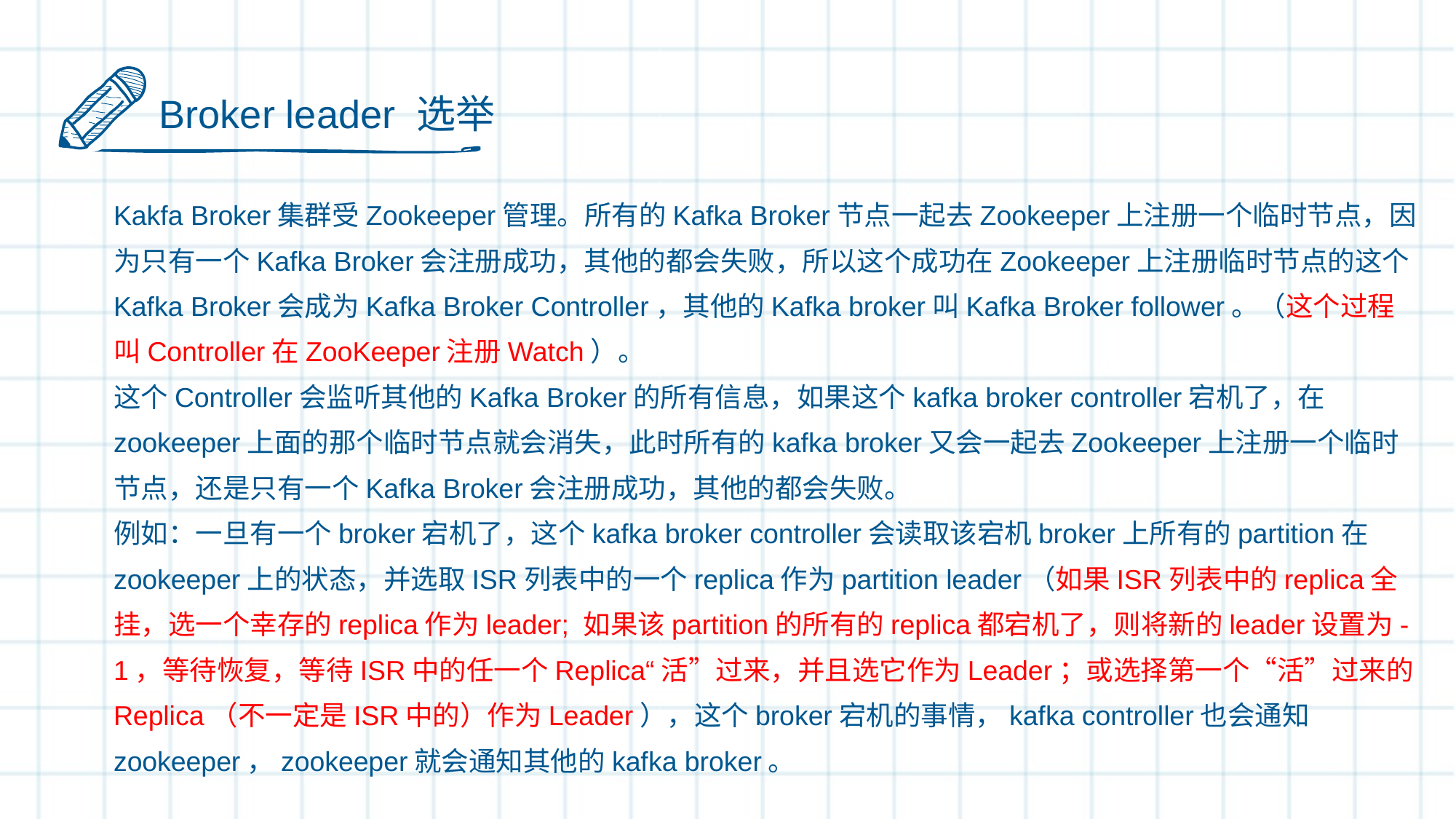

Broker leader 选举

Kakfa Broker集群受Zookeeper管理。所有的Kafka Broker节点一起去Zookeeper上注册一个临时节点，因为只有一个Kafka Broker会注册成功，其他的都会失败，所以这个成功在Zookeeper上注册临时节点的这个Kafka Broker会成为Kafka Broker Controller，其他的Kafka broker叫Kafka Broker follower。（这个过程叫Controller在ZooKeeper注册Watch）。
这个Controller会监听其他的Kafka Broker的所有信息，如果这个kafka broker controller宕机了，在zookeeper上面的那个临时节点就会消失，此时所有的kafka broker又会一起去Zookeeper上注册一个临时节点，还是只有一个Kafka Broker会注册成功，其他的都会失败。
例如：一旦有一个broker宕机了，这个kafka broker controller会读取该宕机broker上所有的partition在zookeeper上的状态，并选取ISR列表中的一个replica作为partition leader（如果ISR列表中的replica全挂，选一个幸存的replica作为leader; 如果该partition的所有的replica都宕机了，则将新的leader设置为-1，等待恢复，等待ISR中的任一个Replica“活”过来，并且选它作为Leader；或选择第一个“活”过来的Replica（不一定是ISR中的）作为Leader），这个broker宕机的事情，kafka controller也会通知zookeeper，zookeeper就会通知其他的kafka broker。